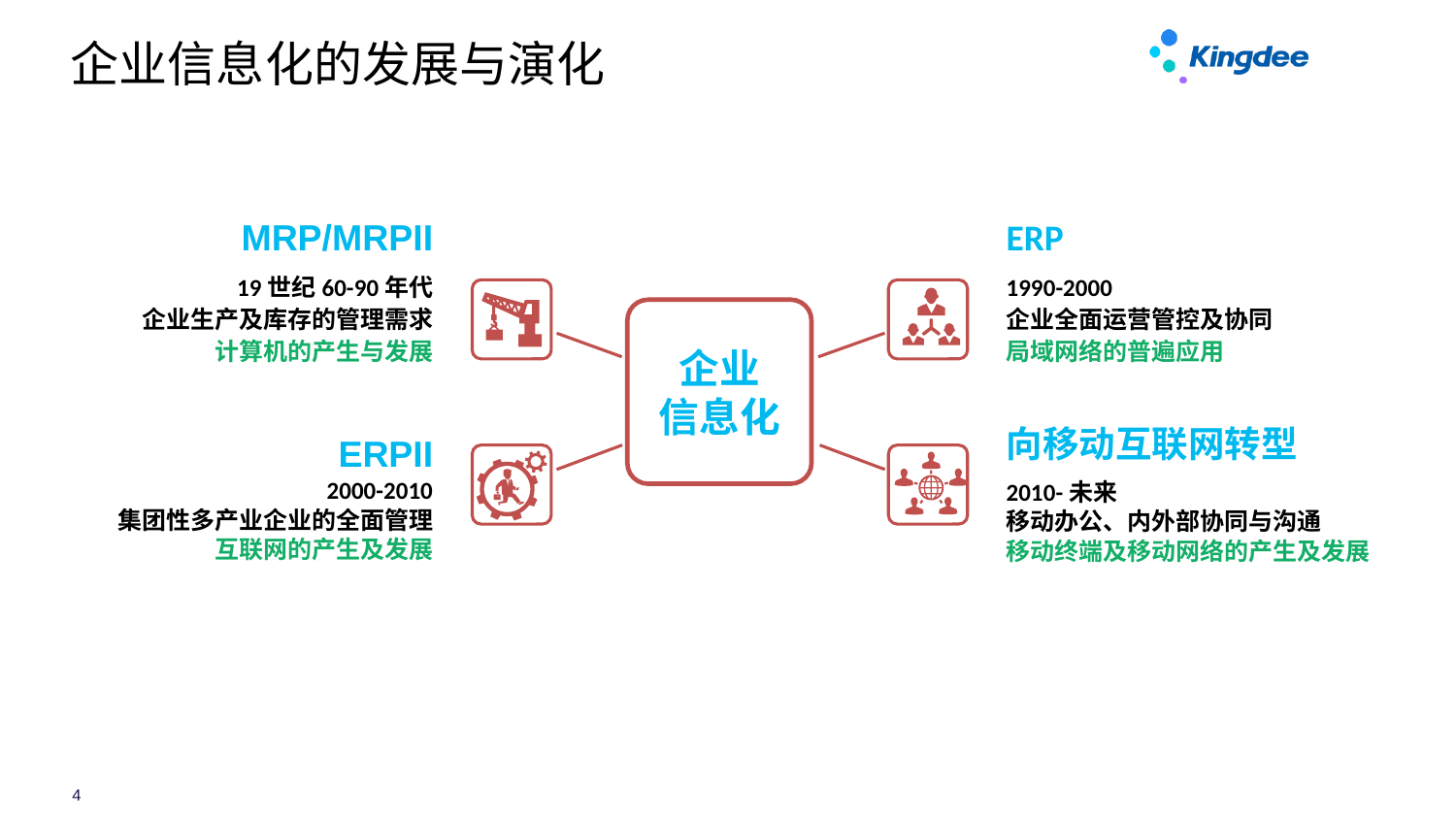

# 企业信息化的发展与演化
MRP/MRPII
ERP
19世纪60-90年代
企业生产及库存的管理需求
计算机的产生与发展
1990-2000
企业全面运营管控及协同
局域网络的普遍应用

企业
信息化
ERPII
向移动互联网转型

2000-2010
集团性多产业企业的全面管理
互联网的产生及发展
2010-未来
移动办公、内外部协同与沟通
移动终端及移动网络的产生及发展